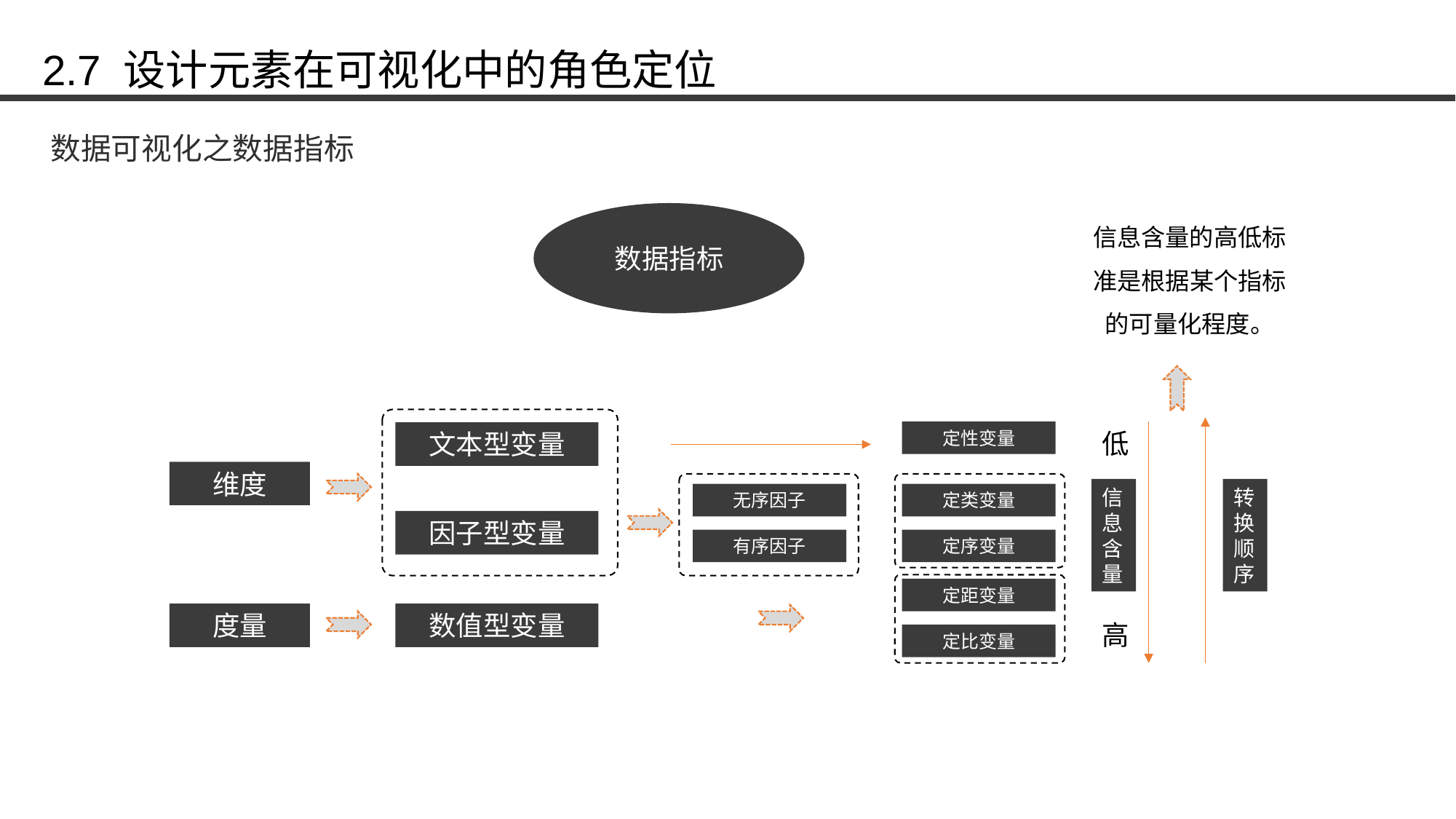

2.7 设计元素在可视化中的角色定位
数据可视化之数据指标
信息含量的高低标准是根据某个指标的可量化程度。

数据指标

定性变量
低
文本型变量
视觉元素
维度

信息含量
转换顺序
无序因子
定类变量

因子型变量
有序因子
定序变量

定距变量
度量
数值型变量

高
定比变量